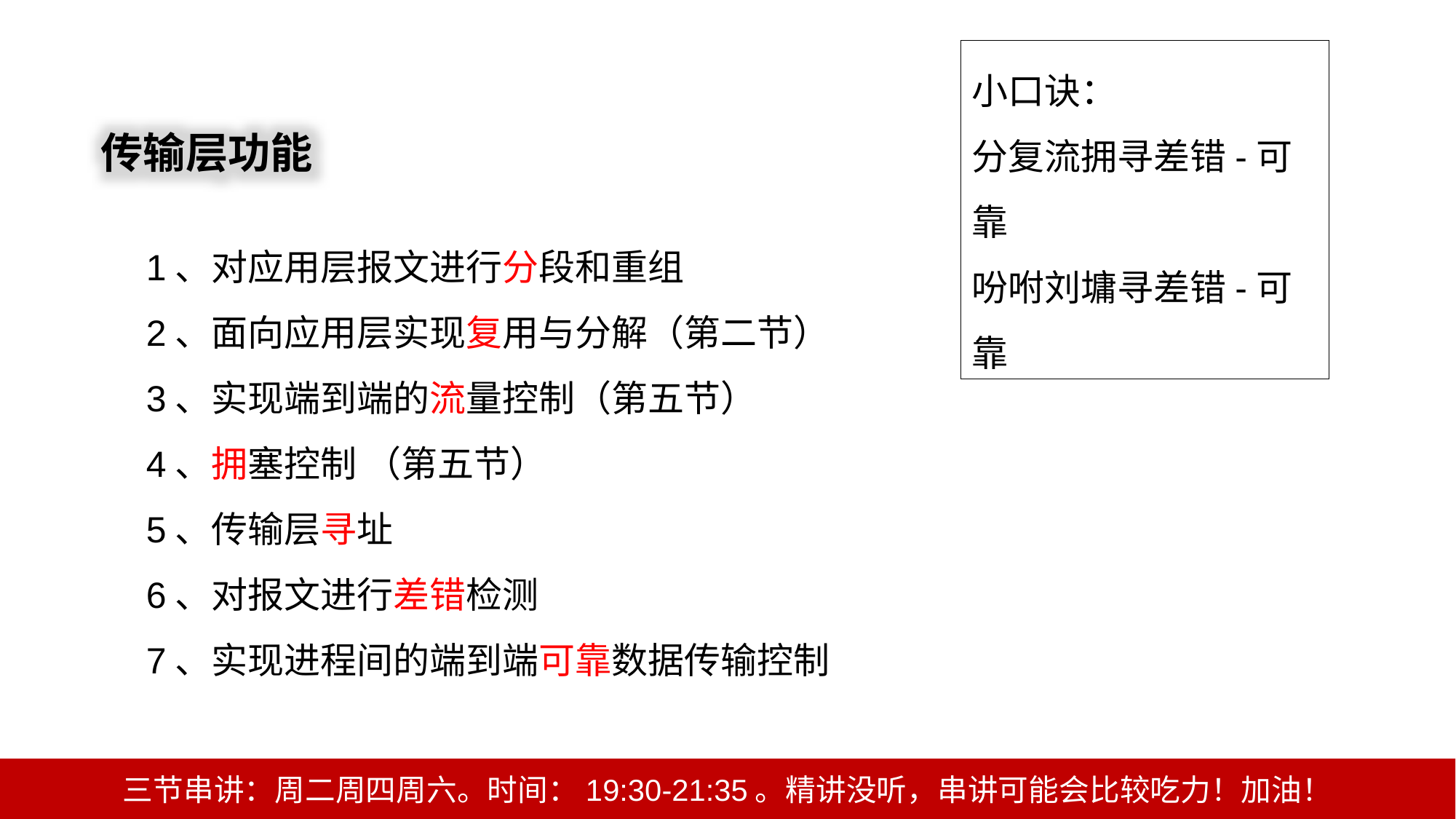

小口诀：
分复流拥寻差错-可靠
吩咐刘墉寻差错-可靠
传输层功能
1、对应用层报文进行分段和重组
2、面向应用层实现复用与分解（第二节）
3、实现端到端的流量控制（第五节）
4、拥塞控制 （第五节）
5、传输层寻址
6、对报文进行差错检测
7、实现进程间的端到端可靠数据传输控制